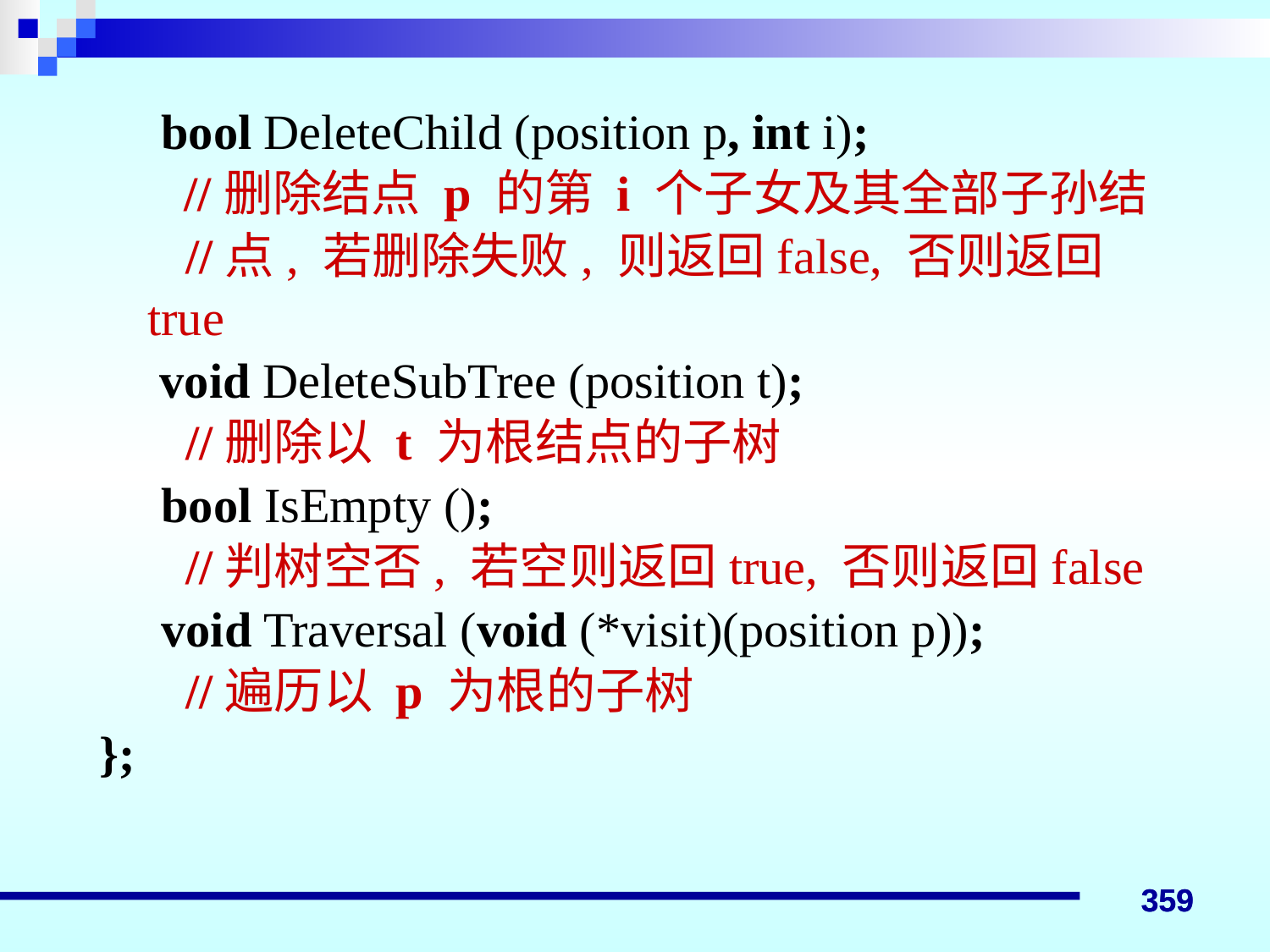

bool DeleteChild (position p, int i);
	   //删除结点 p 的第 i 个子女及其全部子孙结
       //点, 若删除失败, 则返回false, 否则返回true
	 void DeleteSubTree (position t);
       //删除以 t 为根结点的子树
     bool IsEmpty ();
       //判树空否, 若空则返回true, 否则返回false
     void Traversal (void (*visit)(position p));
       //遍历以 p 为根的子树
};
359
359